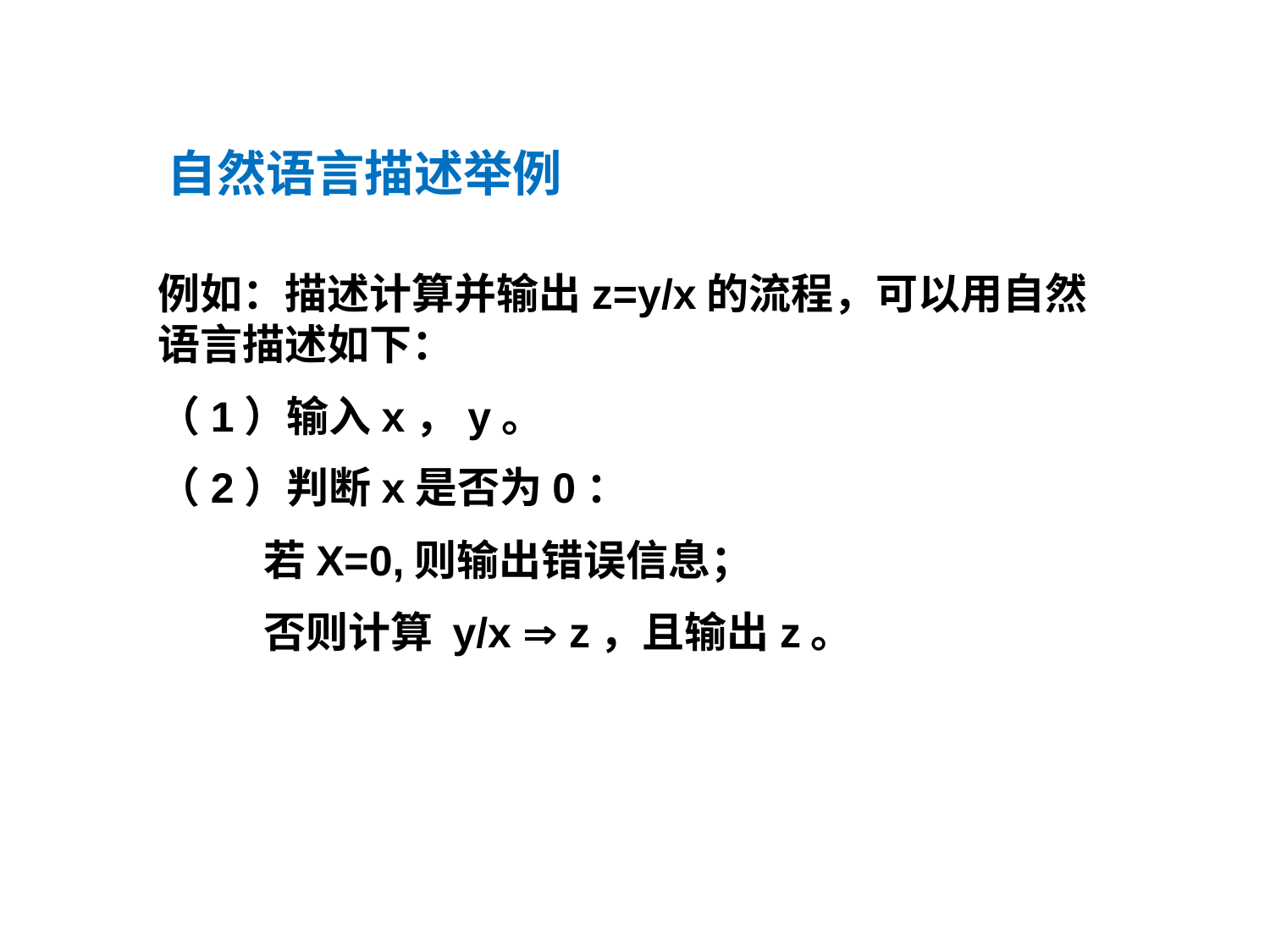

自然语言描述举例
例如：描述计算并输出z=y/x的流程，可以用自然语言描述如下：
（1）输入x，y。
（2）判断x是否为0：
          若X=0,则输出错误信息；
          否则计算 y/x ⇒ z，且输出z。